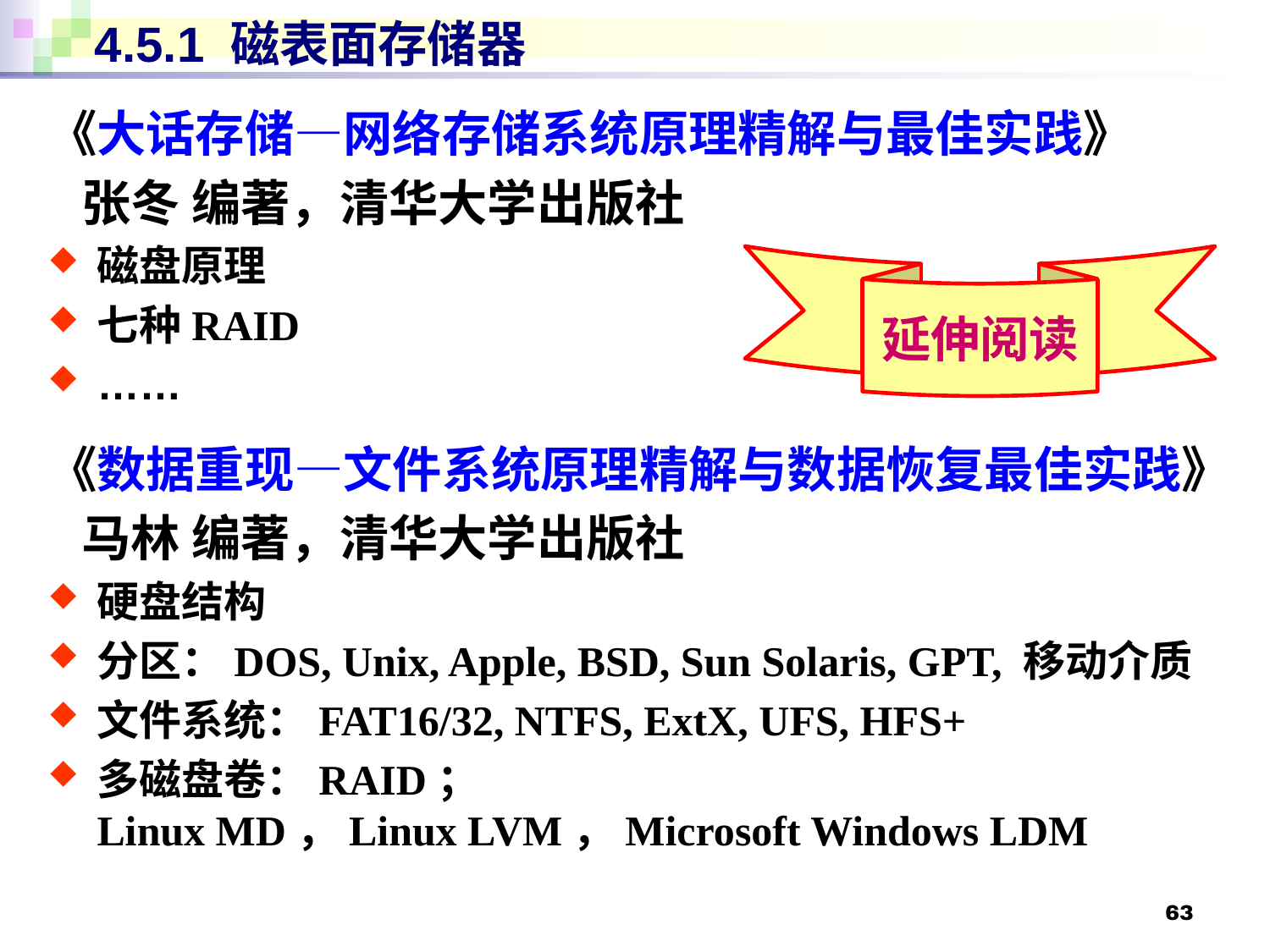

# 4.5.1 磁表面存储器
《大话存储—网络存储系统原理精解与最佳实践》
  张冬 编著，清华大学出版社
磁盘原理
七种RAID
……
《数据重现—文件系统原理精解与数据恢复最佳实践》
  马林 编著，清华大学出版社
硬盘结构
分区：DOS, Unix, Apple, BSD, Sun Solaris, GPT, 移动介质
文件系统：FAT16/32, NTFS, ExtX, UFS, HFS+
多磁盘卷：RAID；
Linux MD，Linux LVM，Microsoft Windows LDM
延伸阅读
63